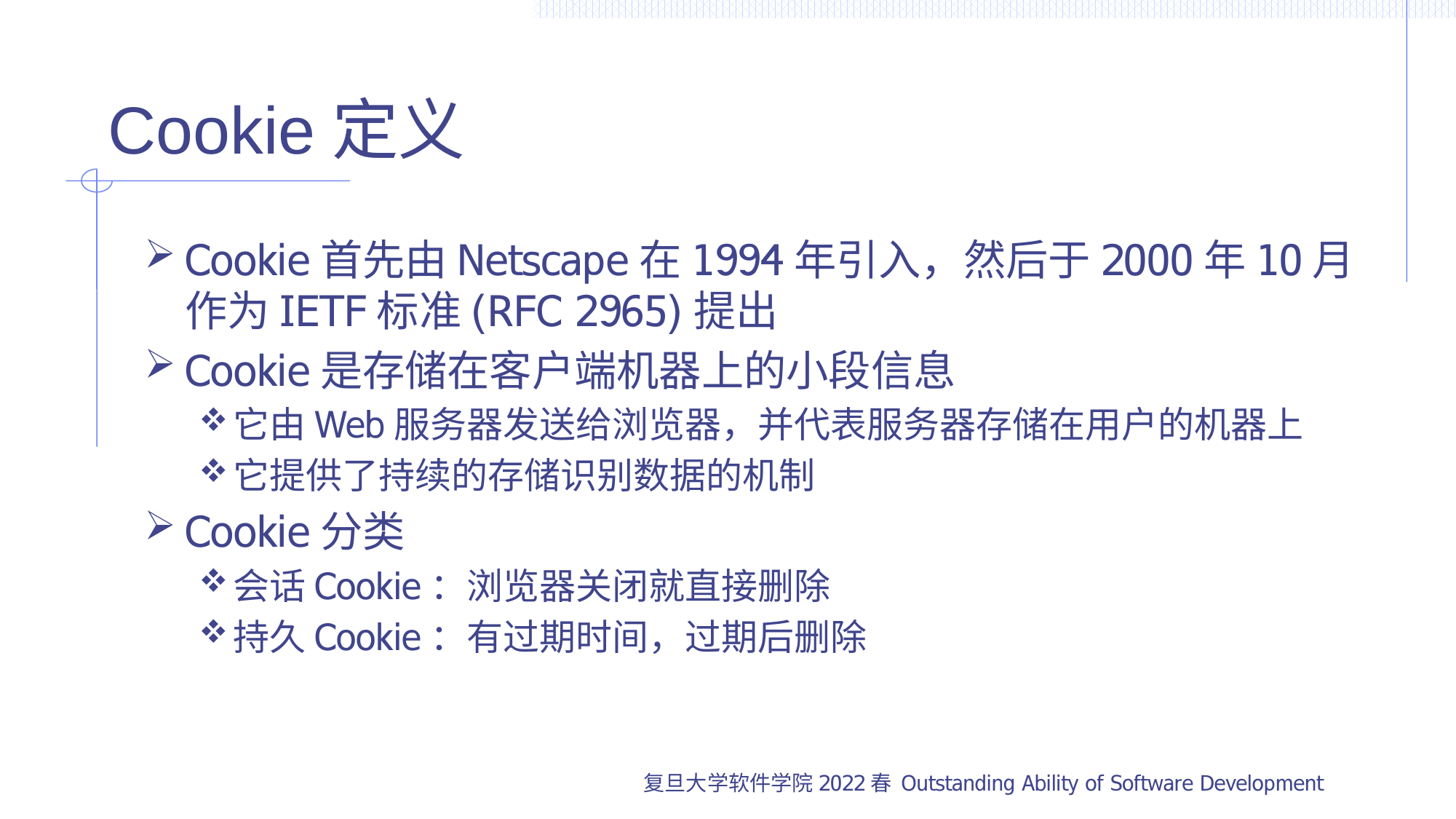

# Cookie定义
Cookie首先由Netscape在1994年引入，然后于2000年10月作为IETF标准(RFC 2965)提出
Cookie是存储在客户端机器上的小段信息
它由Web服务器发送给浏览器，并代表服务器存储在用户的机器上
它提供了持续的存储识别数据的机制
Cookie分类
会话Cookie：浏览器关闭就直接删除
持久Cookie：有过期时间，过期后删除